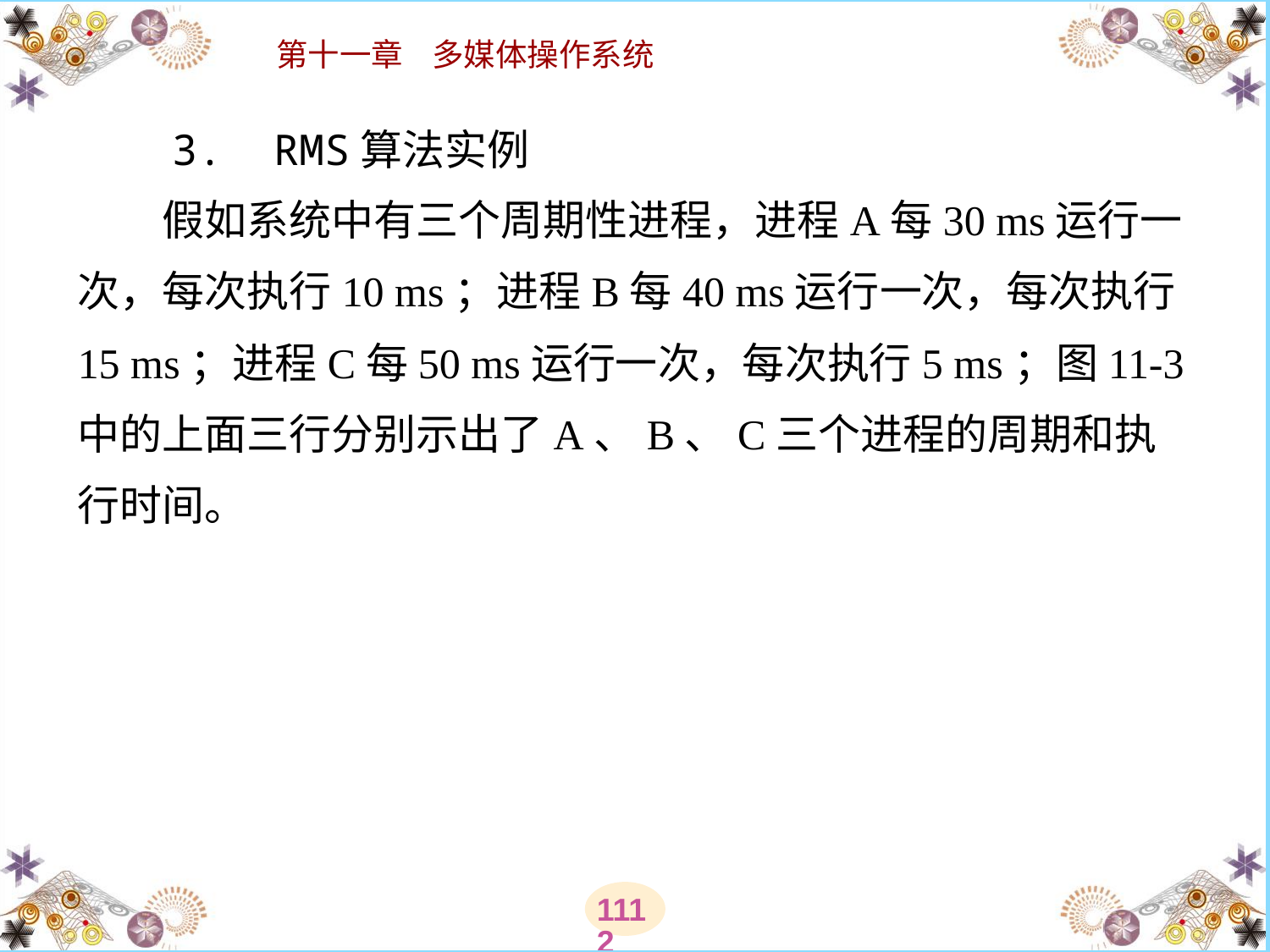

# 3.  RMS算法实例 　　假如系统中有三个周期性进程，进程A每30 ms运行一次，每次执行10 ms；进程B每40 ms运行一次，每次执行15 ms；进程C每50 ms运行一次，每次执行5 ms；图11-3中的上面三行分别示出了A、B、C三个进程的周期和执行时间。